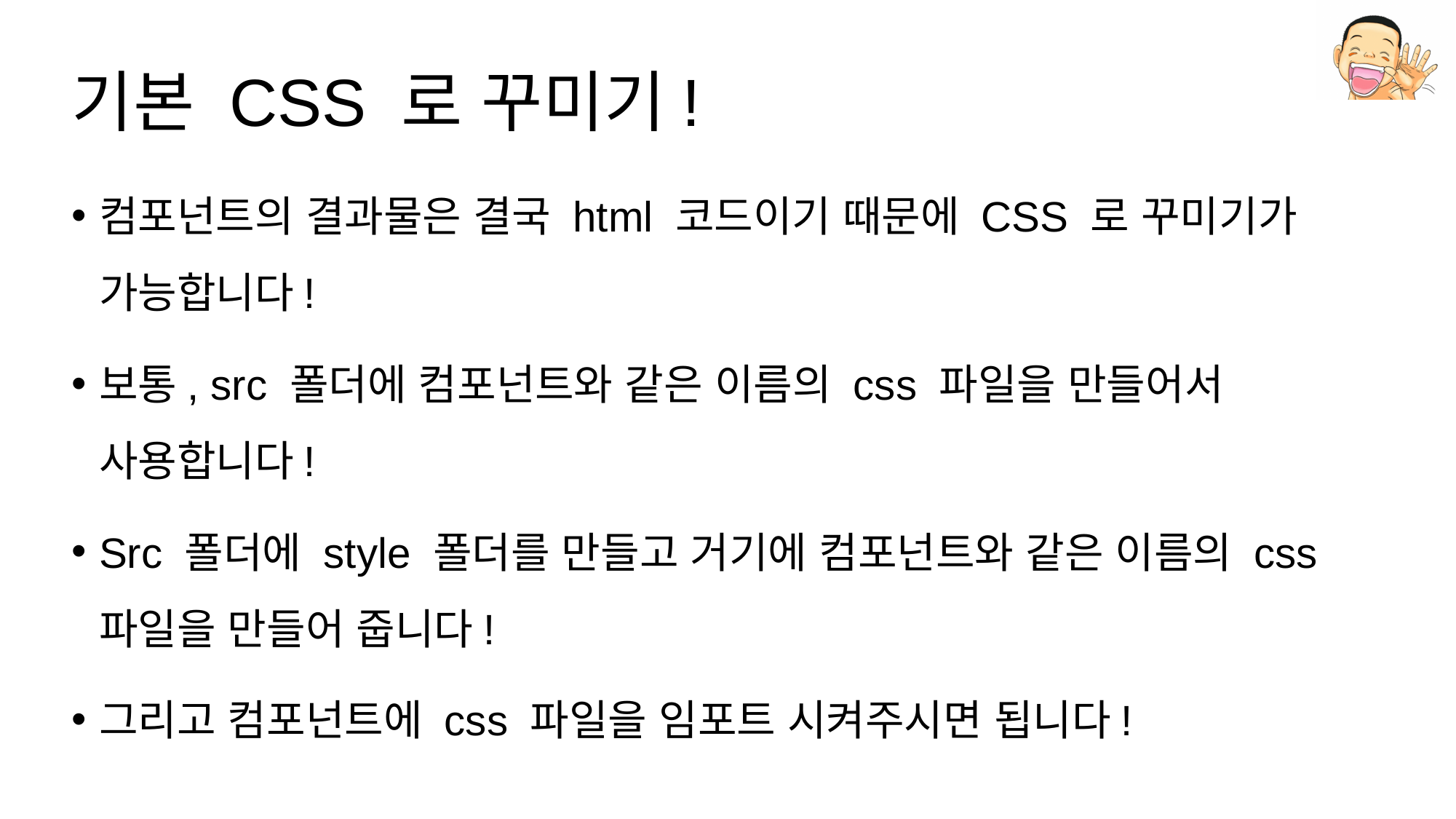

# 기본 CSS 로 꾸미기!
컴포넌트의 결과물은 결국 html 코드이기 때문에 CSS 로 꾸미기가 가능합니다!
보통, src 폴더에 컴포넌트와 같은 이름의 css 파일을 만들어서 사용합니다!
Src 폴더에 style 폴더를 만들고 거기에 컴포넌트와 같은 이름의 css 파일을 만들어 줍니다!
그리고 컴포넌트에 css 파일을 임포트 시켜주시면 됩니다!